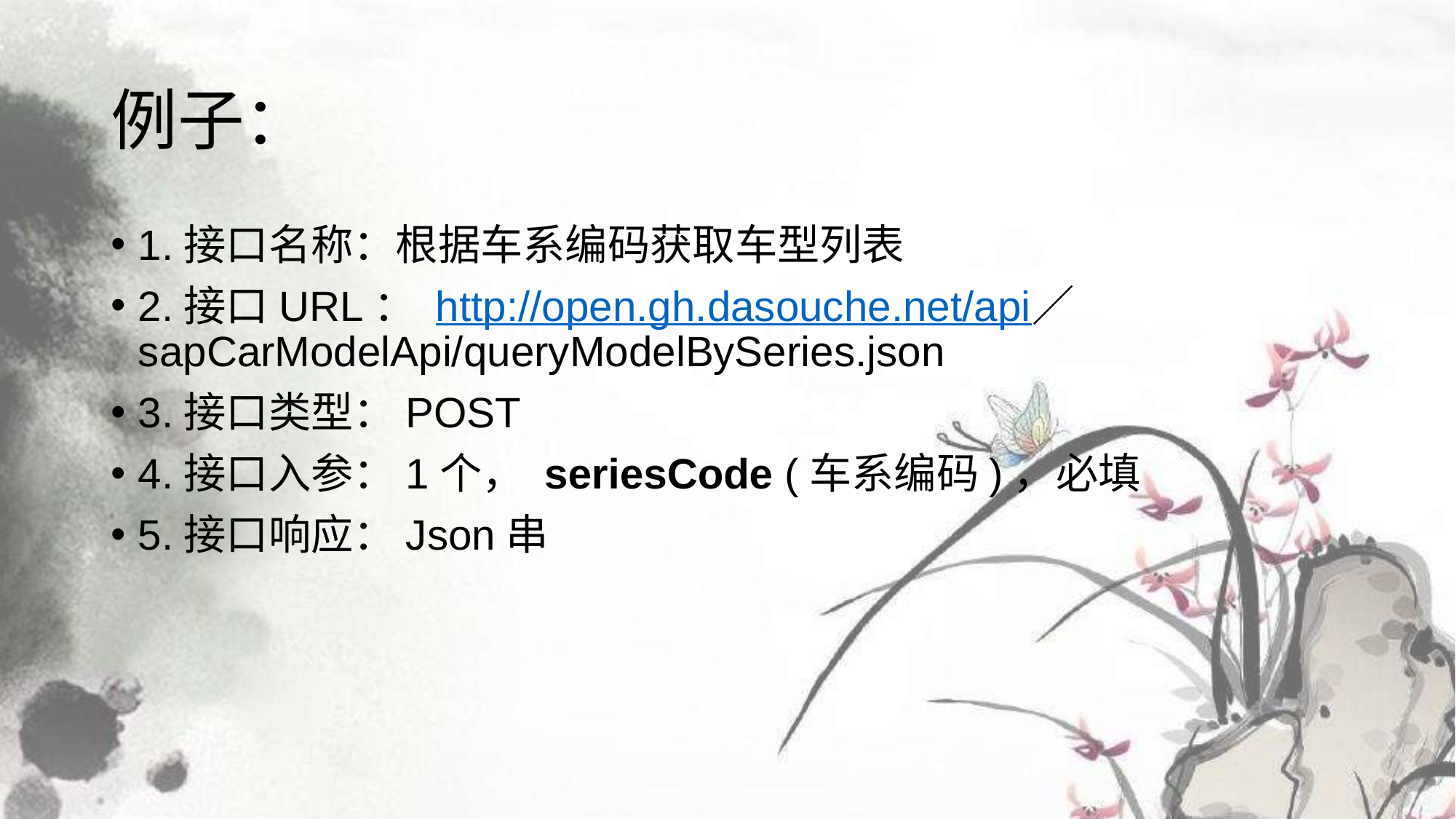

# 例子：
1.接口名称：根据车系编码获取车型列表
2.接口URL： http://open.gh.dasouche.net/api／sapCarModelApi/queryModelBySeries.json
3.接口类型：POST
4.接口入参：1个， seriesCode (车系编码)，必填
5.接口响应：Json串